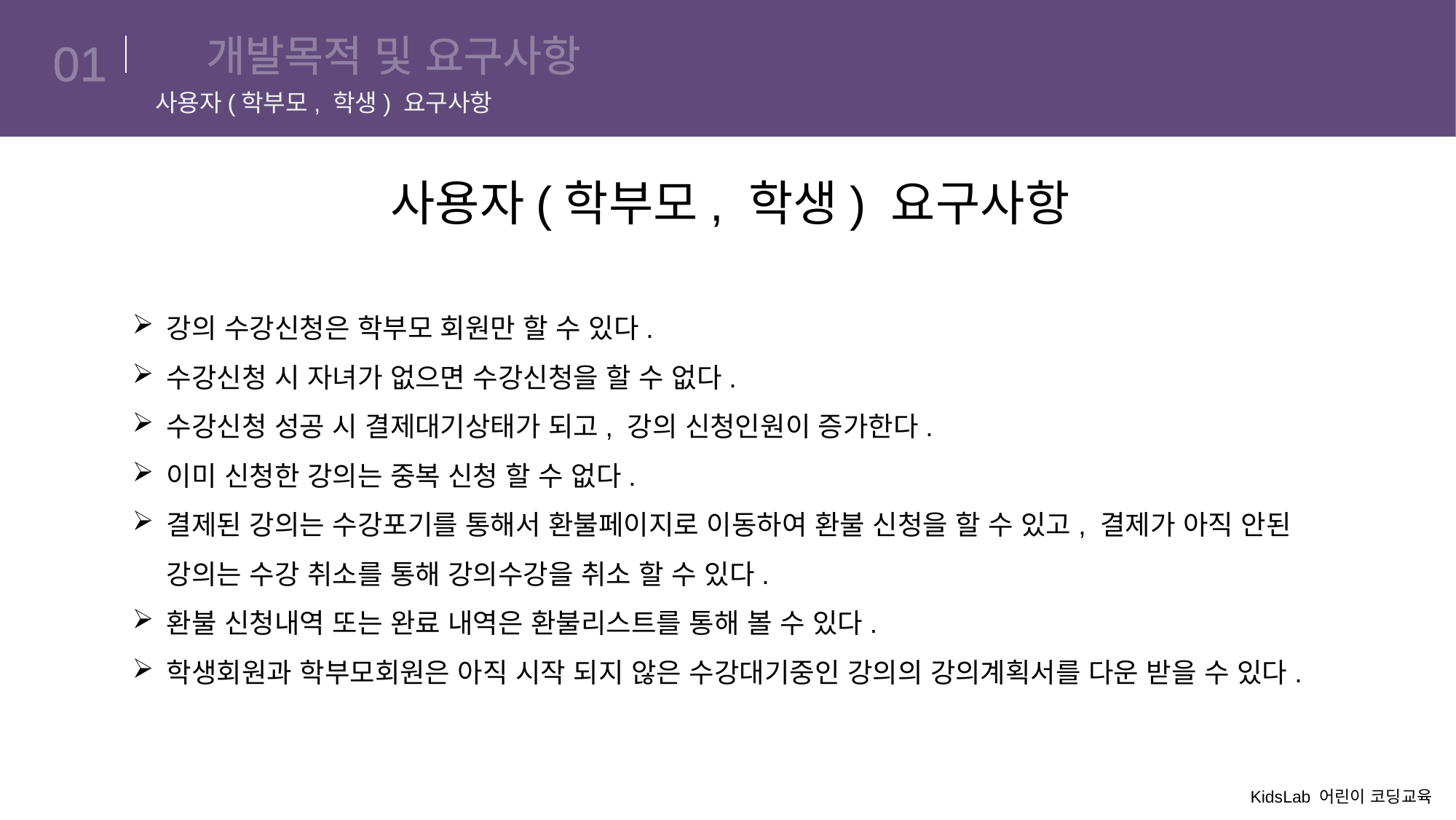

# 개발목적 및 요구사항
01
사용자(학부모, 학생) 요구사항
사용자(학부모, 학생) 요구사항
강의 수강신청은 학부모 회원만 할 수 있다.
수강신청 시 자녀가 없으면 수강신청을 할 수 없다.
수강신청 성공 시 결제대기상태가 되고, 강의 신청인원이 증가한다.
이미 신청한 강의는 중복 신청 할 수 없다.
결제된 강의는 수강포기를 통해서 환불페이지로 이동하여 환불 신청을 할 수 있고, 결제가 아직 안된 강의는 수강 취소를 통해 강의수강을 취소 할 수 있다.
환불 신청내역 또는 완료 내역은 환불리스트를 통해 볼 수 있다.
학생회원과 학부모회원은 아직 시작 되지 않은 수강대기중인 강의의 강의계획서를 다운 받을 수 있다.